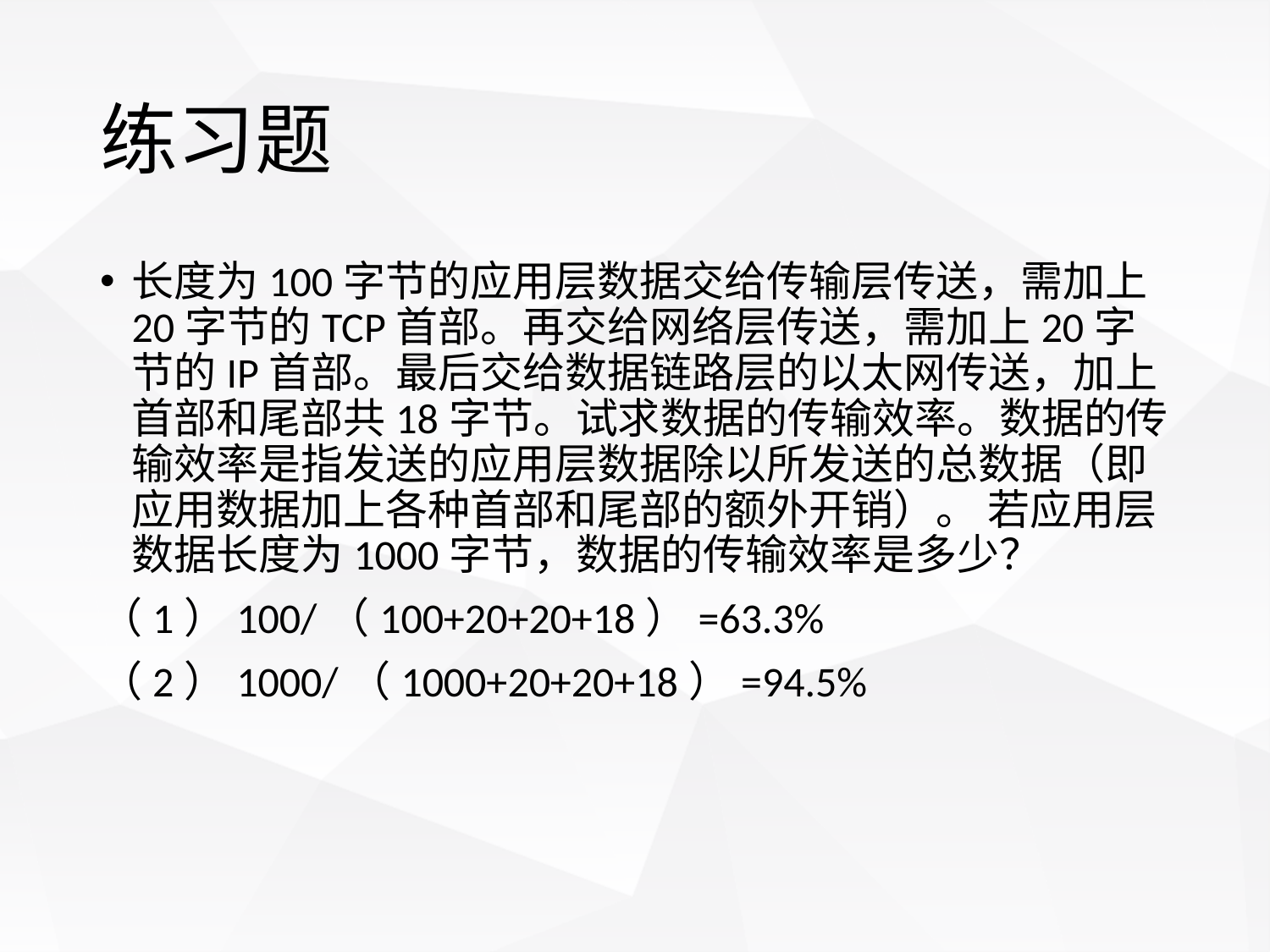

# 练习题
长度为100字节的应用层数据交给传输层传送，需加上20字节的TCP首部。再交给网络层传送，需加上20字节的IP首部。最后交给数据链路层的以太网传送，加上首部和尾部共18字节。试求数据的传输效率。数据的传输效率是指发送的应用层数据除以所发送的总数据（即应用数据加上各种首部和尾部的额外开销）。 若应用层数据长度为1000字节，数据的传输效率是多少？
（1）100/（100+20+20+18）=63.3%
（2）1000/（1000+20+20+18）=94.5%